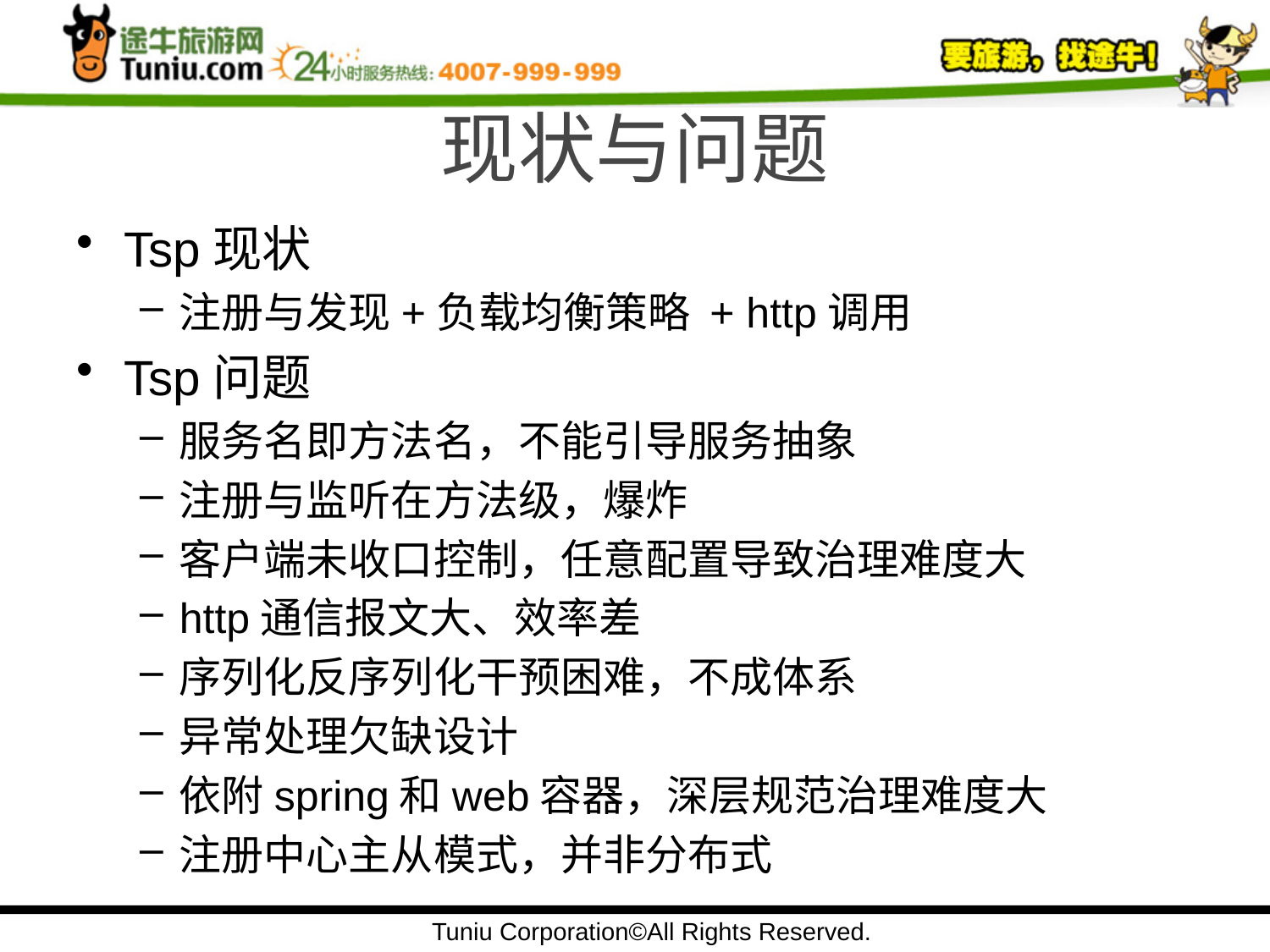

# 现状与问题
Tsp现状
注册与发现+负载均衡策略 + http调用
Tsp问题
服务名即方法名，不能引导服务抽象
注册与监听在方法级，爆炸
客户端未收口控制，任意配置导致治理难度大
http通信报文大、效率差
序列化反序列化干预困难，不成体系
异常处理欠缺设计
依附spring和web容器，深层规范治理难度大
注册中心主从模式，并非分布式